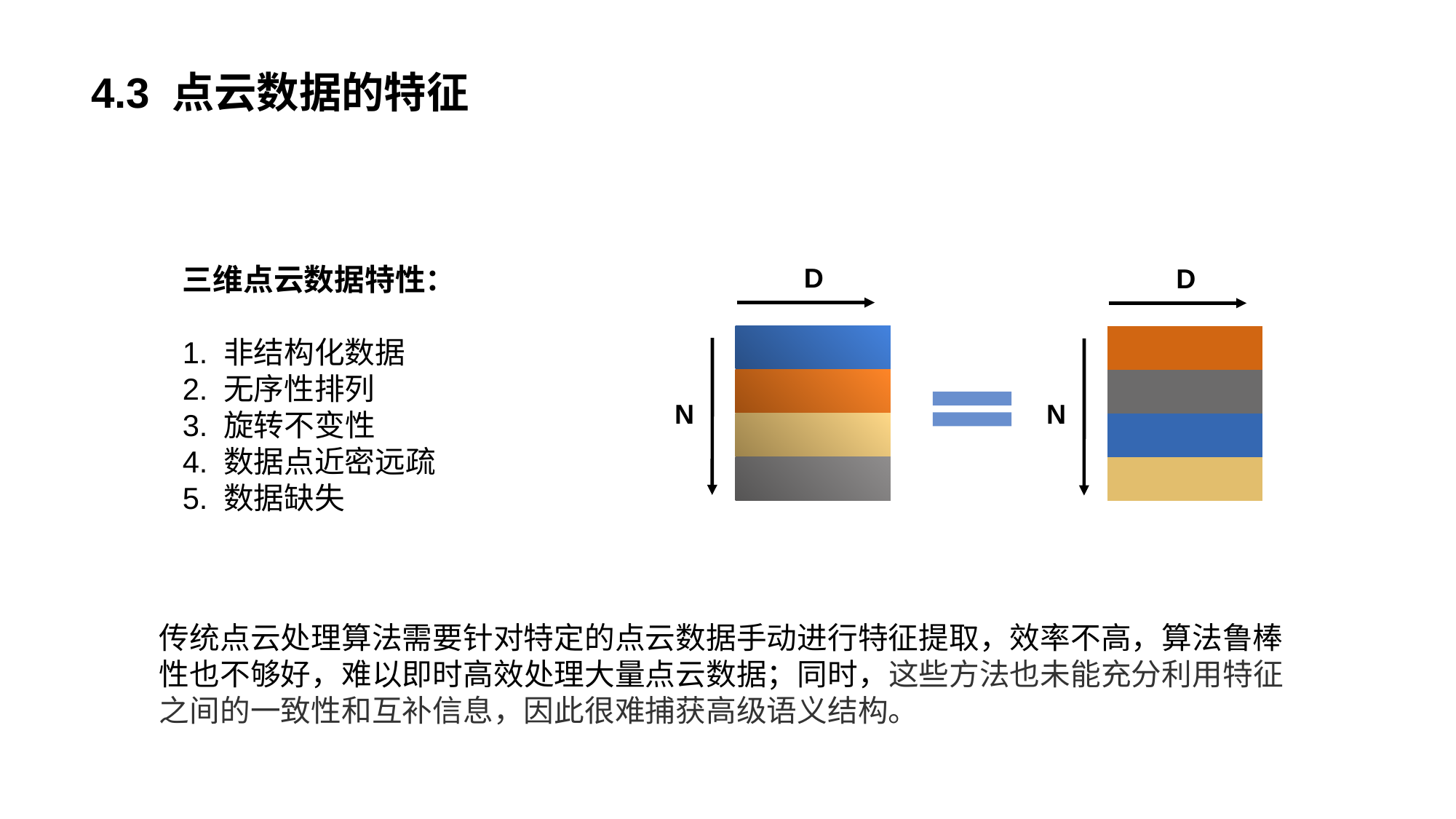

# 4.3 点云数据的特征
三维点云数据特性：

1. 非结构化数据
2. 无序性排列
3. 旋转不变性
4. 数据点近密远疏
5. 数据缺失
D
D
|  |
| --- |
|  |
|  |
|  |
|  |
| --- |
|  |
|  |
|  |

N
N
传统点云处理算法需要针对特定的点云数据手动进行特征提取，效率不高，算法鲁棒性也不够好，难以即时高效处理大量点云数据；同时，这些方法也未能充分利用特征之间的一致性和互补信息，因此很难捕获高级语义结构。